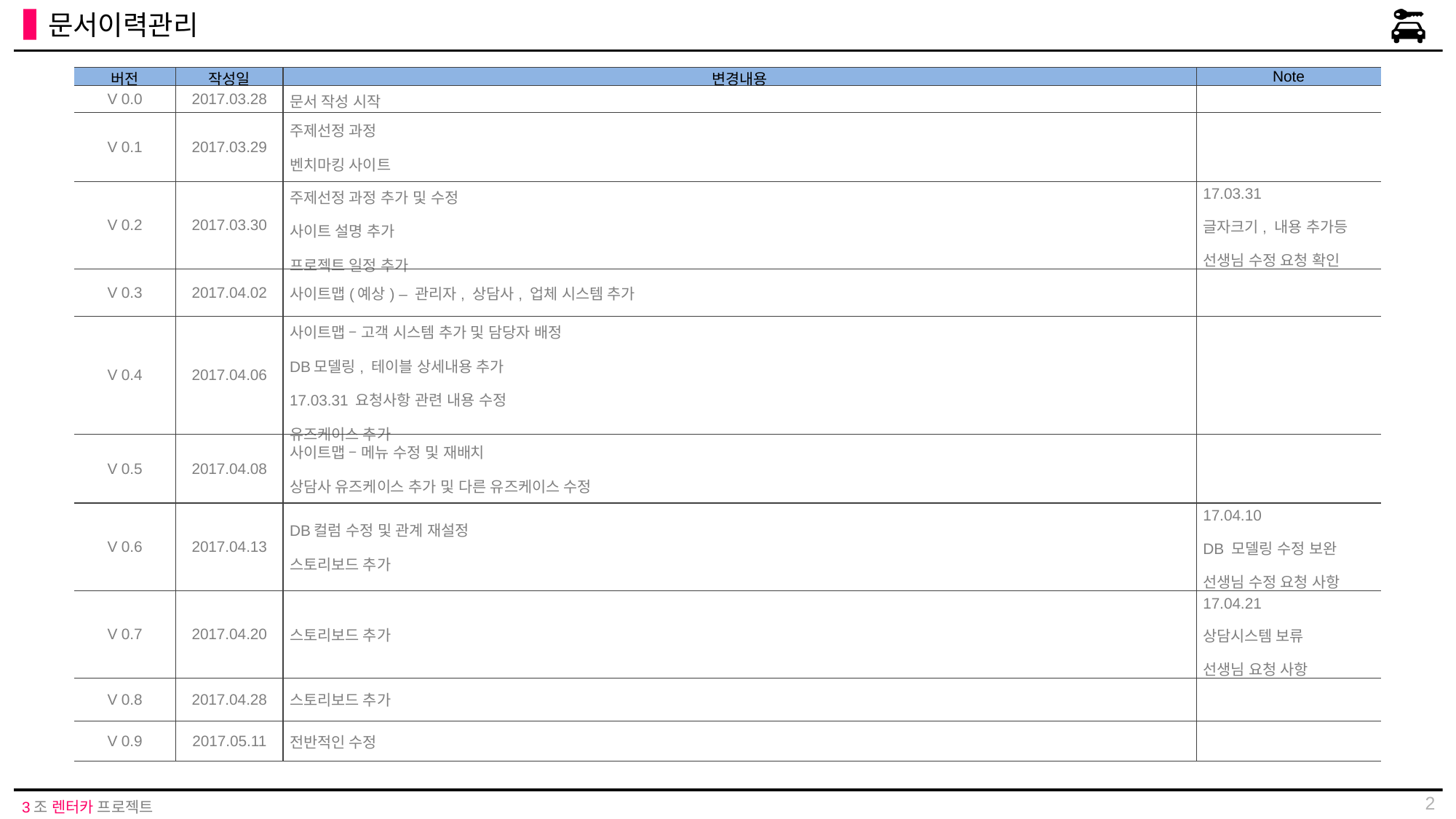

문서이력관리
| 버전 | 작성일 | 변경내용 | Note |
| --- | --- | --- | --- |
| V 0.0 | 2017.03.28 | 문서 작성 시작 |  |
| V 0.1 | 2017.03.29 | 주제선정 과정 벤치마킹 사이트 |  |
| V 0.2 | 2017.03.30 | 주제선정 과정 추가 및 수정 사이트 설명 추가 프로젝트 일정 추가 | 17.03.31 글자크기, 내용 추가등 선생님 수정 요청 확인 |
| V 0.3 | 2017.04.02 | 사이트맵(예상) – 관리자, 상담사, 업체 시스템 추가 |  |
| V 0.4 | 2017.04.06 | 사이트맵 – 고객 시스템 추가 및 담당자 배정 DB모델링, 테이블 상세내용 추가 17.03.31 요청사항 관련 내용 수정 유즈케이스 추가 |  |
| V 0.5 | 2017.04.08 | 사이트맵 – 메뉴 수정 및 재배치 상담사 유즈케이스 추가 및 다른 유즈케이스 수정 |  |
| V 0.6 | 2017.04.13 | DB컬럼 수정 및 관계 재설정 스토리보드 추가 | 17.04.10 DB 모델링 수정 보완 선생님 수정 요청 사항 |
| V 0.7 | 2017.04.20 | 스토리보드 추가 | 17.04.21 상담시스템 보류 선생님 요청 사항 |
| V 0.8 | 2017.04.28 | 스토리보드 추가 |  |
| V 0.9 | 2017.05.11 | 전반적인 수정 |  |
2